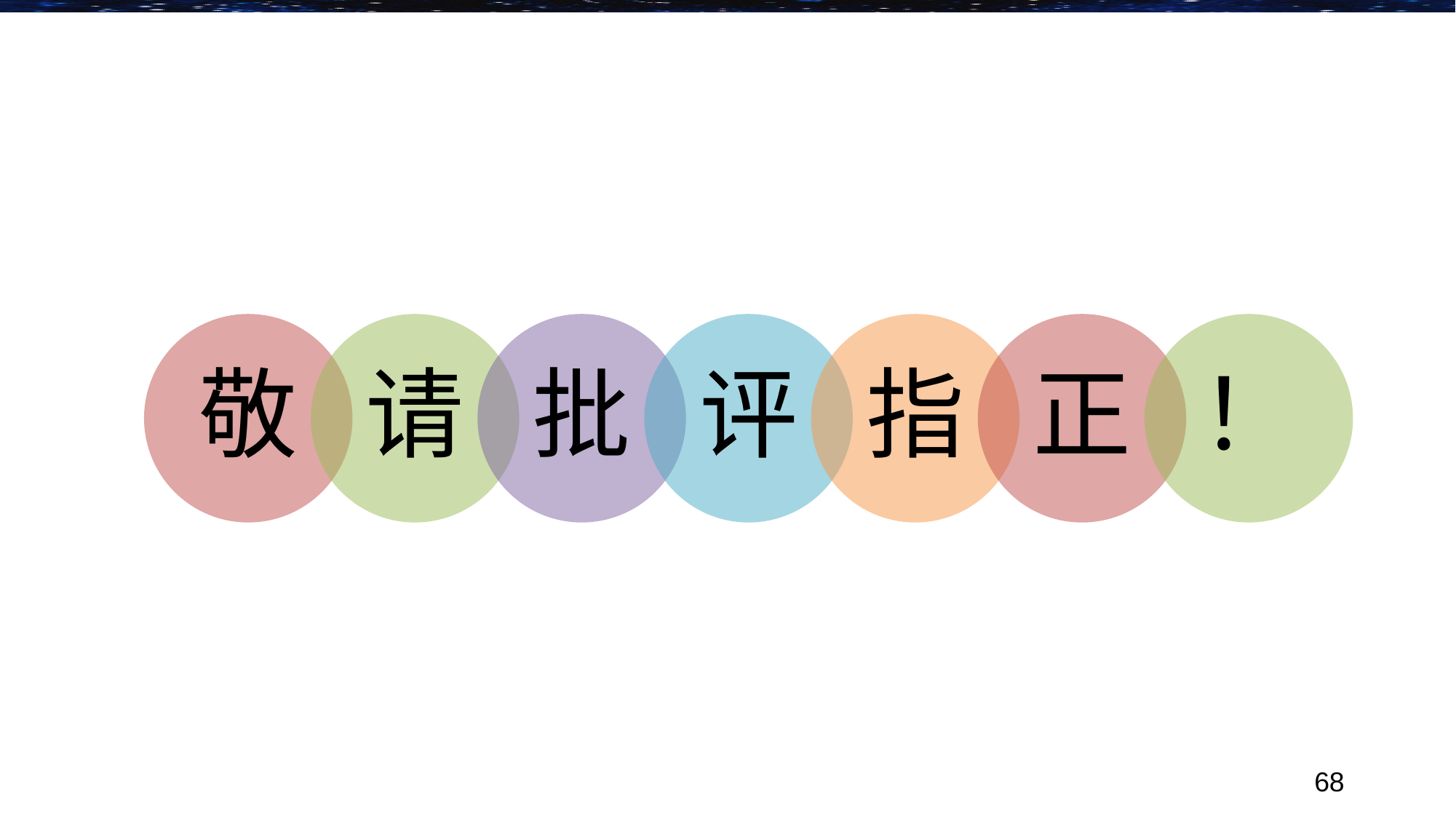

敬
请
批
评
指
正
！
68